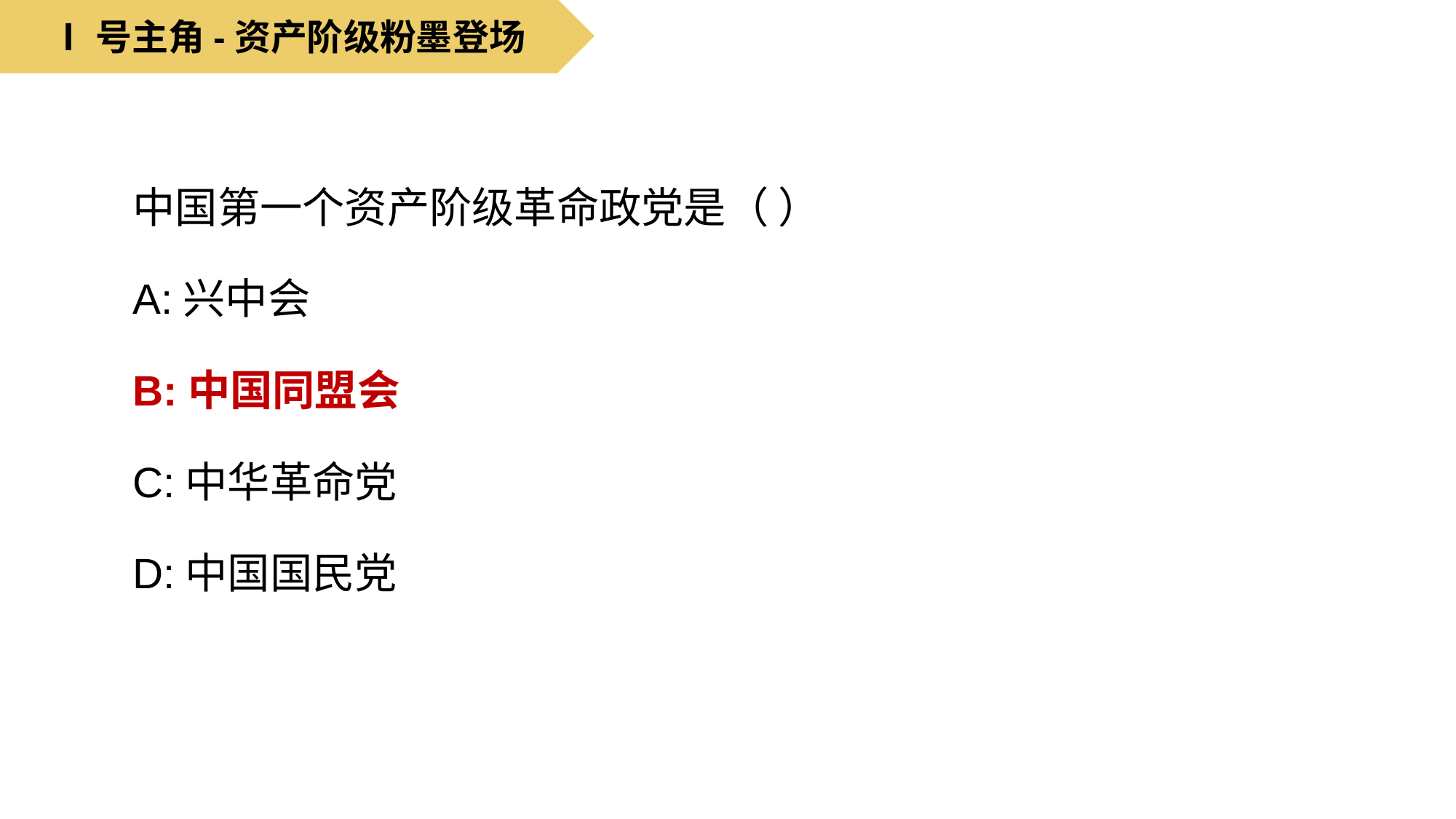

Ⅰ号主角-资产阶级粉墨登场
中国第一个资产阶级革命政党是（ ）
A:兴中会
B:中国同盟会
C:中华革命党
D:中国国民党